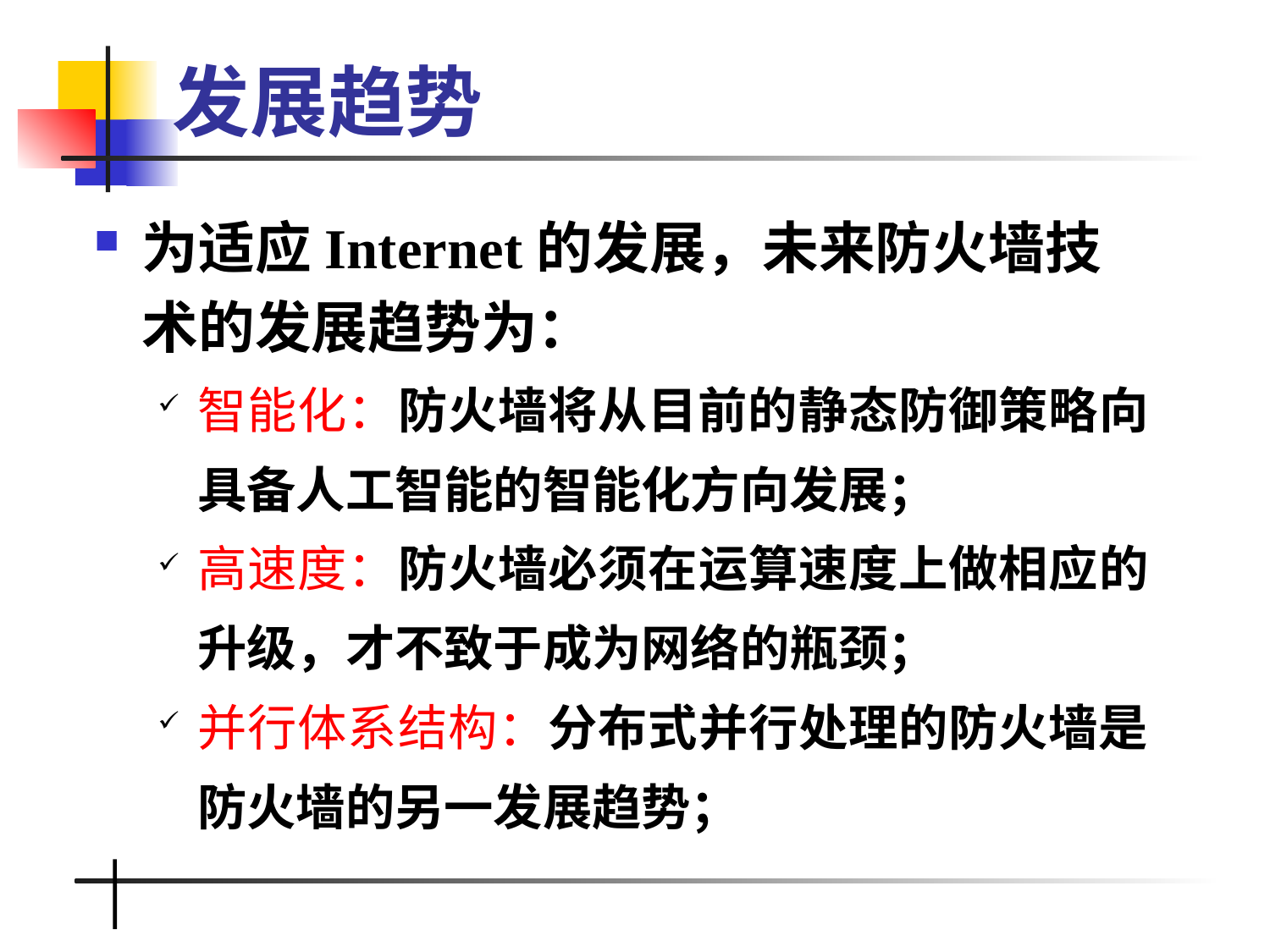

# 发展趋势
为适应Internet的发展，未来防火墙技术的发展趋势为：
智能化：防火墙将从目前的静态防御策略向具备人工智能的智能化方向发展；
高速度：防火墙必须在运算速度上做相应的升级，才不致于成为网络的瓶颈；
并行体系结构：分布式并行处理的防火墙是防火墙的另一发展趋势；